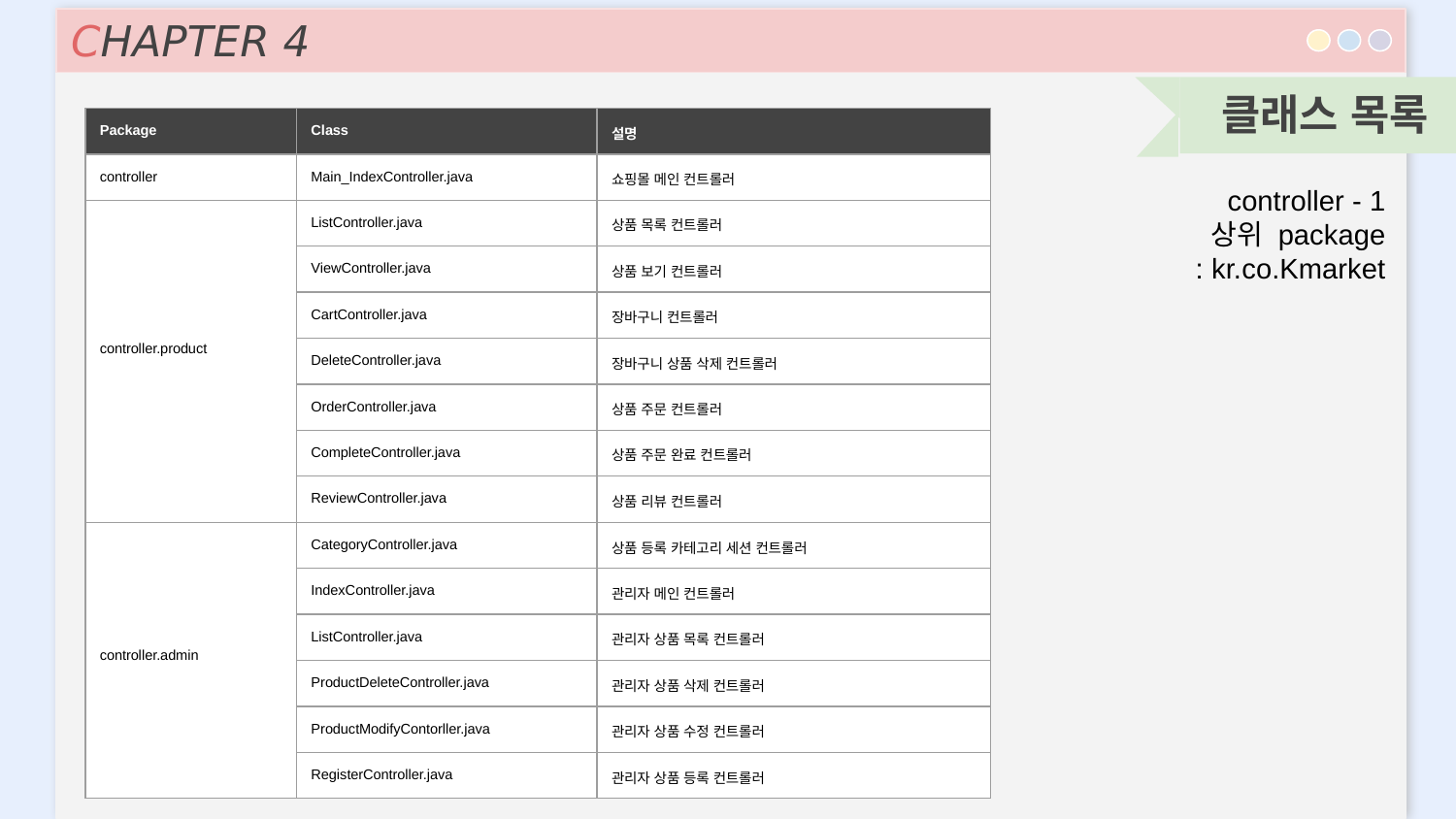

CHAPTER 4

클래스 목록

| Package | Class | 설명 |
| --- | --- | --- |
| controller | Main\_IndexController.java | 쇼핑몰 메인 컨트롤러 |
| controller.product | ListController.java | 상품 목록 컨트롤러 |
|  | ViewController.java | 상품 보기 컨트롤러 |
|  | CartController.java | 장바구니 컨트롤러 |
|  | DeleteController.java | 장바구니 상품 삭제 컨트롤러 |
|  | OrderController.java | 상품 주문 컨트롤러 |
|  | CompleteController.java | 상품 주문 완료 컨트롤러 |
|  | ReviewController.java | 상품 리뷰 컨트롤러 |
| controller.admin | CategoryController.java | 상품 등록 카테고리 세션 컨트롤러 |
|  | IndexController.java | 관리자 메인 컨트롤러 |
|  | ListController.java | 관리자 상품 목록 컨트롤러 |
|  | ProductDeleteController.java | 관리자 상품 삭제 컨트롤러 |
|  | ProductModifyContorller.java | 관리자 상품 수정 컨트롤러 |
|  | RegisterController.java | 관리자 상품 등록 컨트롤러 |
controller - 1
상위 package
: kr.co.Kmarket